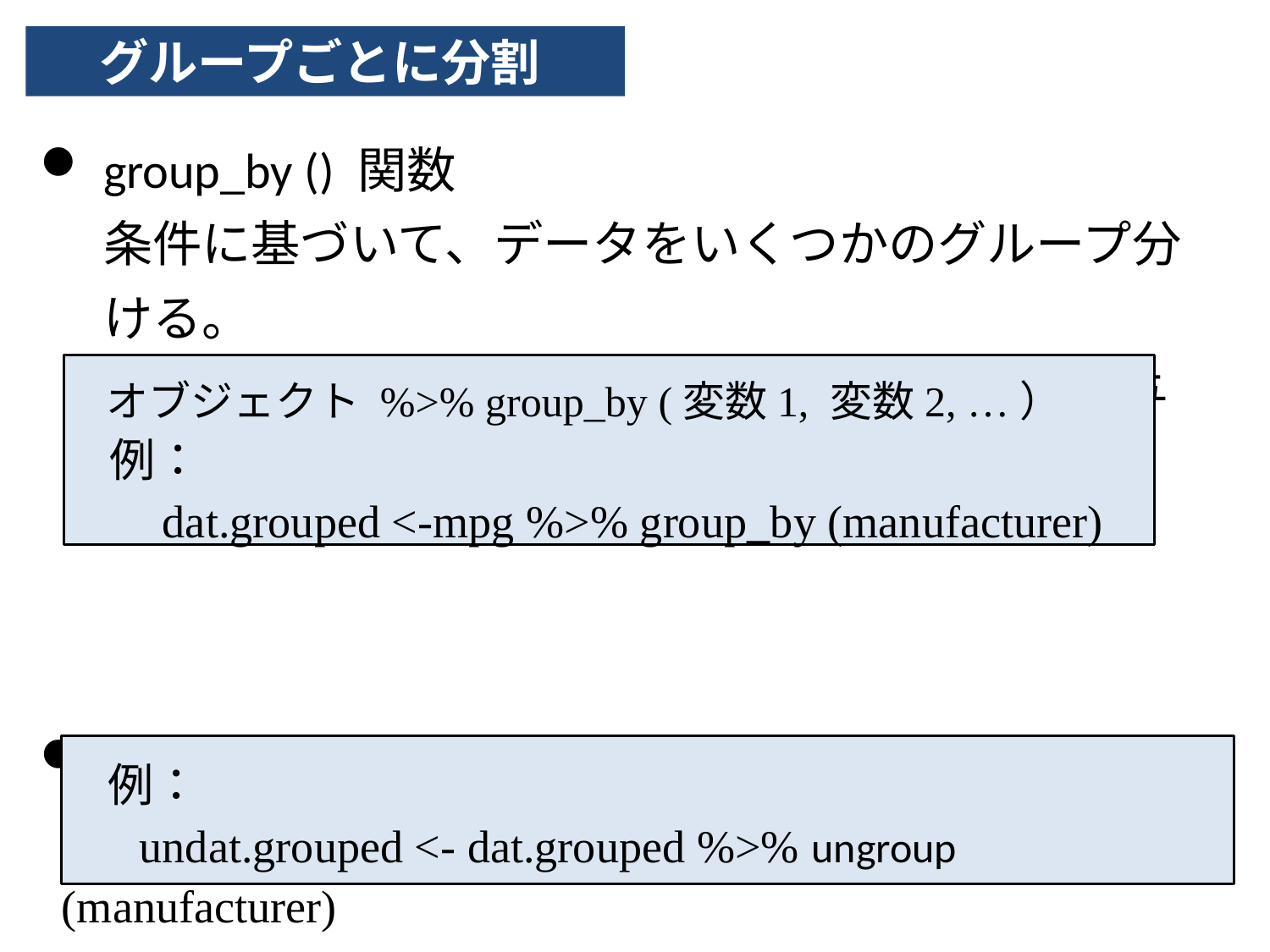

グループごとに分割
group_by () 関数
条件に基づいて、データをいくつかのグループ分ける。
　　見た目は変わらないが，グループの情報が付与

Group分けを削除するときは ungroup
　オブジェクト %>% group_by (変数1, 変数2, …）
　例：
　    dat.grouped <-mpg %>% group_by (manufacturer)
　例：
　  undat.grouped <- dat.grouped %>% ungroup (manufacturer)